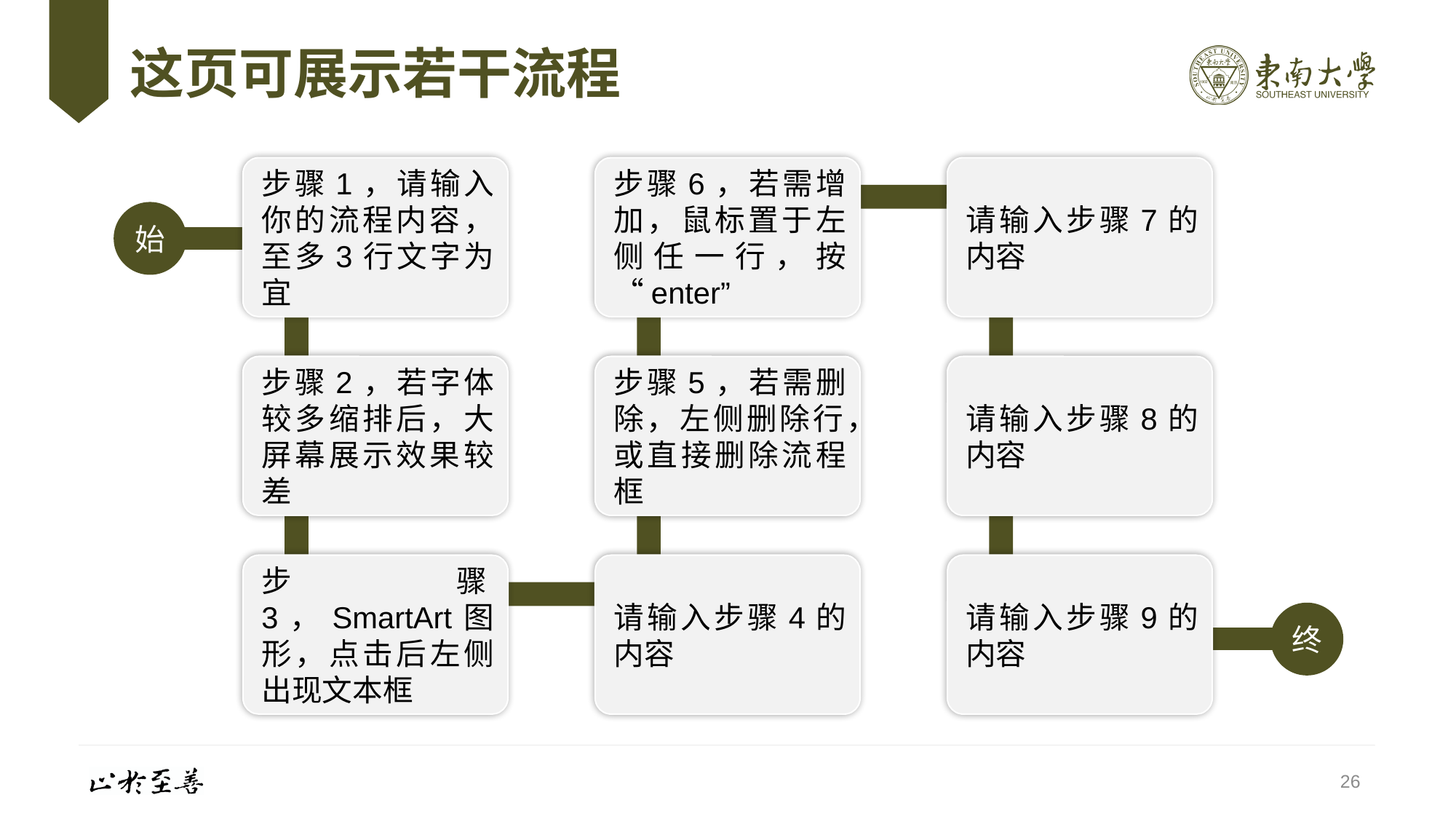

# 这页可展示若干流程
步骤1，请输入你的流程内容，至多3行文字为宜
步骤2，若字体较多缩排后，大屏幕展示效果较差
步骤3，SmartArt图形，点击后左侧出现文本框
请输入步骤4的内容
步骤5，若需删除，左侧删除行，或直接删除流程框
步骤6，若需增加，鼠标置于左侧任一行，按“enter”
请输入步骤7的内容
请输入步骤8的内容
请输入步骤9的内容
始
终
26